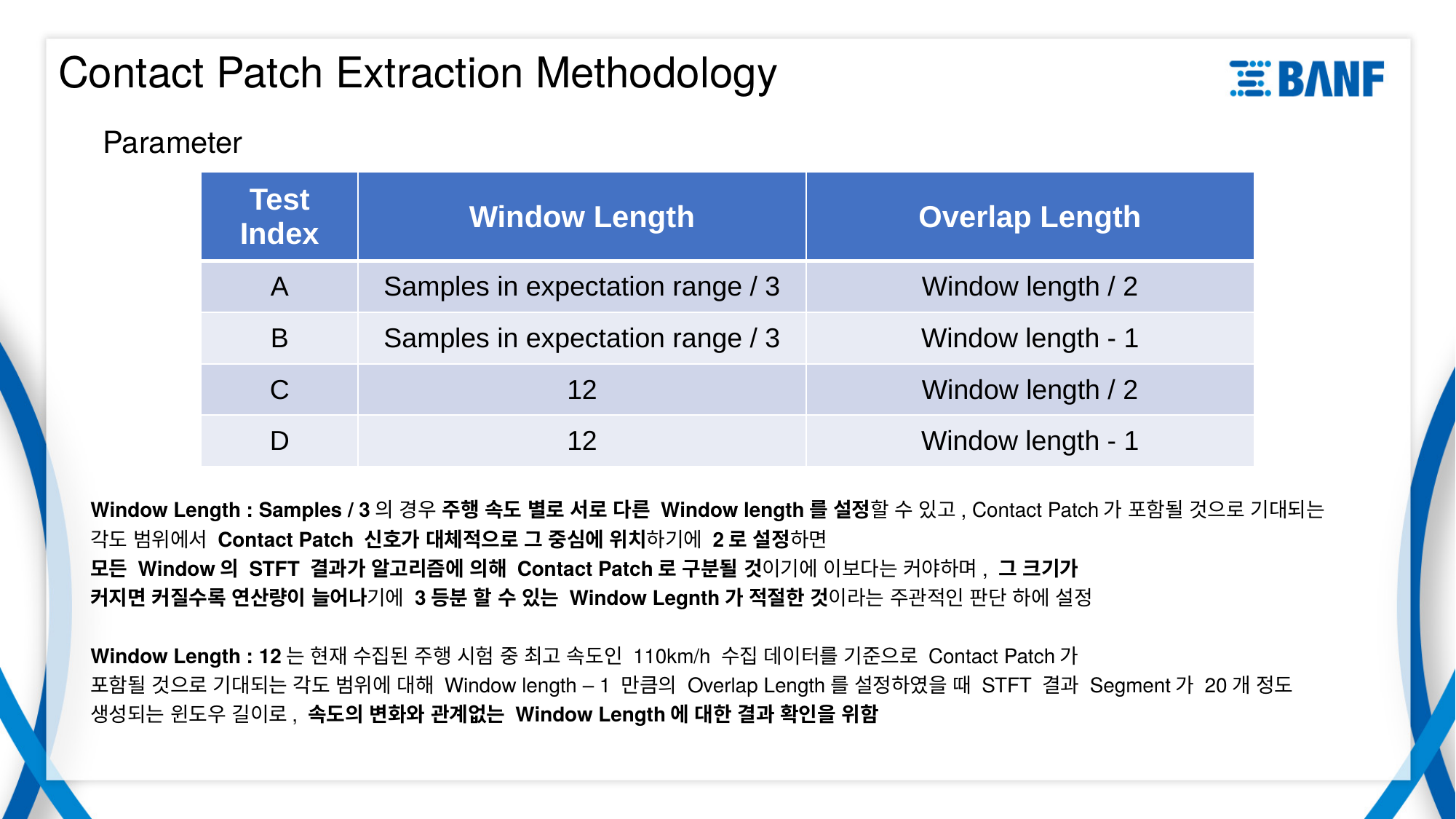

# Contact Patch Extraction Methodology
Parameter
| Test Index | Window Length | Overlap Length |
| --- | --- | --- |
| A | Samples in expectation range / 3 | Window length / 2 |
| B | Samples in expectation range / 3 | Window length - 1 |
| C | 12 | Window length / 2 |
| D | 12 | Window length - 1 |
Window Length : Samples / 3의 경우 주행 속도 별로 서로 다른 Window length를 설정할 수 있고, Contact Patch가 포함될 것으로 기대되는 각도 범위에서 Contact Patch 신호가 대체적으로 그 중심에 위치하기에 2로 설정하면
모든 Window의 STFT 결과가 알고리즘에 의해 Contact Patch로 구분될 것이기에 이보다는 커야하며, 그 크기가
커지면 커질수록 연산량이 늘어나기에 3등분 할 수 있는 Window Legnth가 적절한 것이라는 주관적인 판단 하에 설정

Window Length : 12는 현재 수집된 주행 시험 중 최고 속도인 110km/h 수집 데이터를 기준으로 Contact Patch가
포함될 것으로 기대되는 각도 범위에 대해 Window length – 1 만큼의 Overlap Length를 설정하였을 때 STFT 결과 Segment가 20개 정도 생성되는 윈도우 길이로, 속도의 변화와 관계없는 Window Length에 대한 결과 확인을 위함